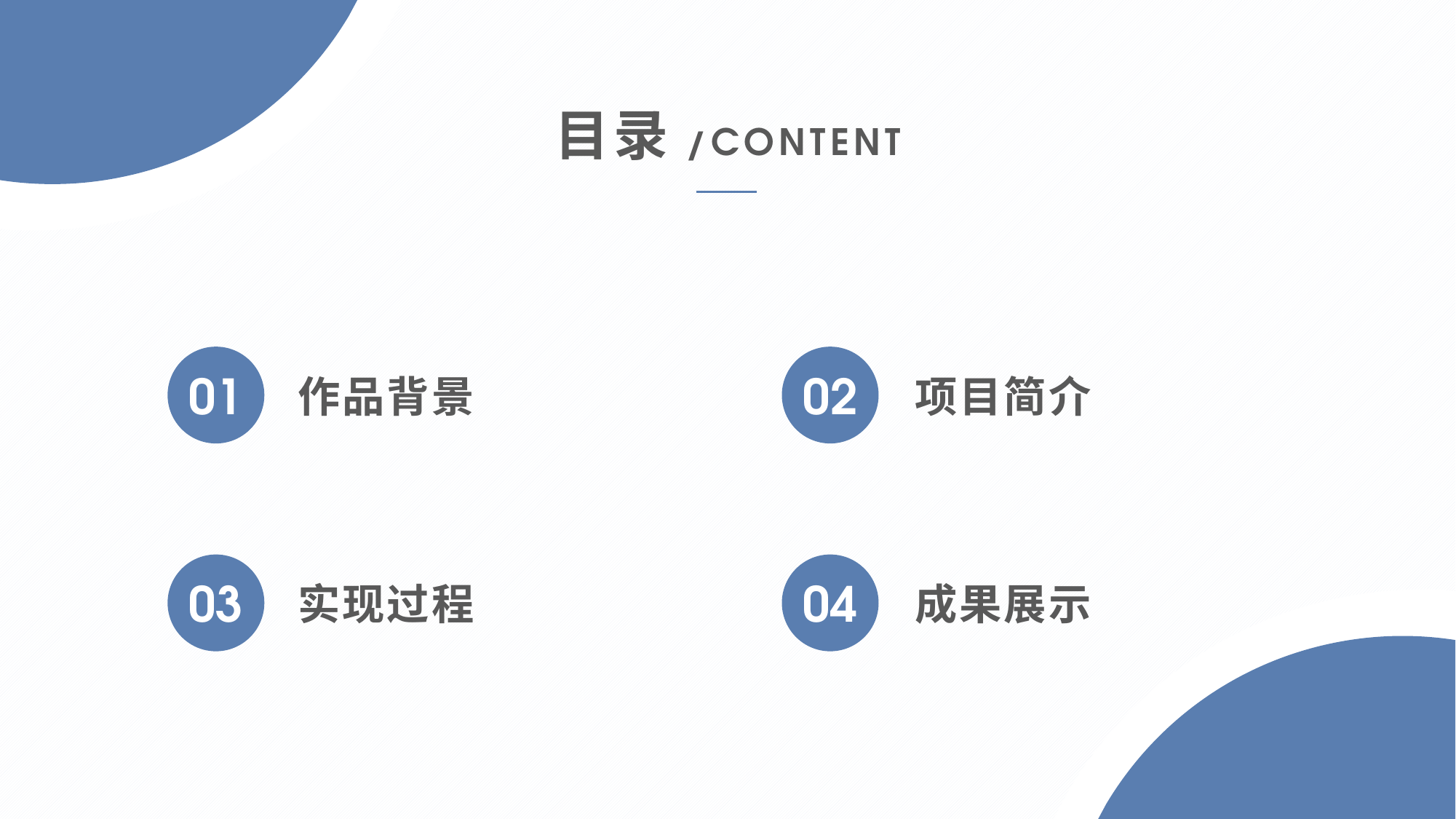

目录/CONTENT
01
作品背景
02
项目简介
03
实现过程
04
成果展示